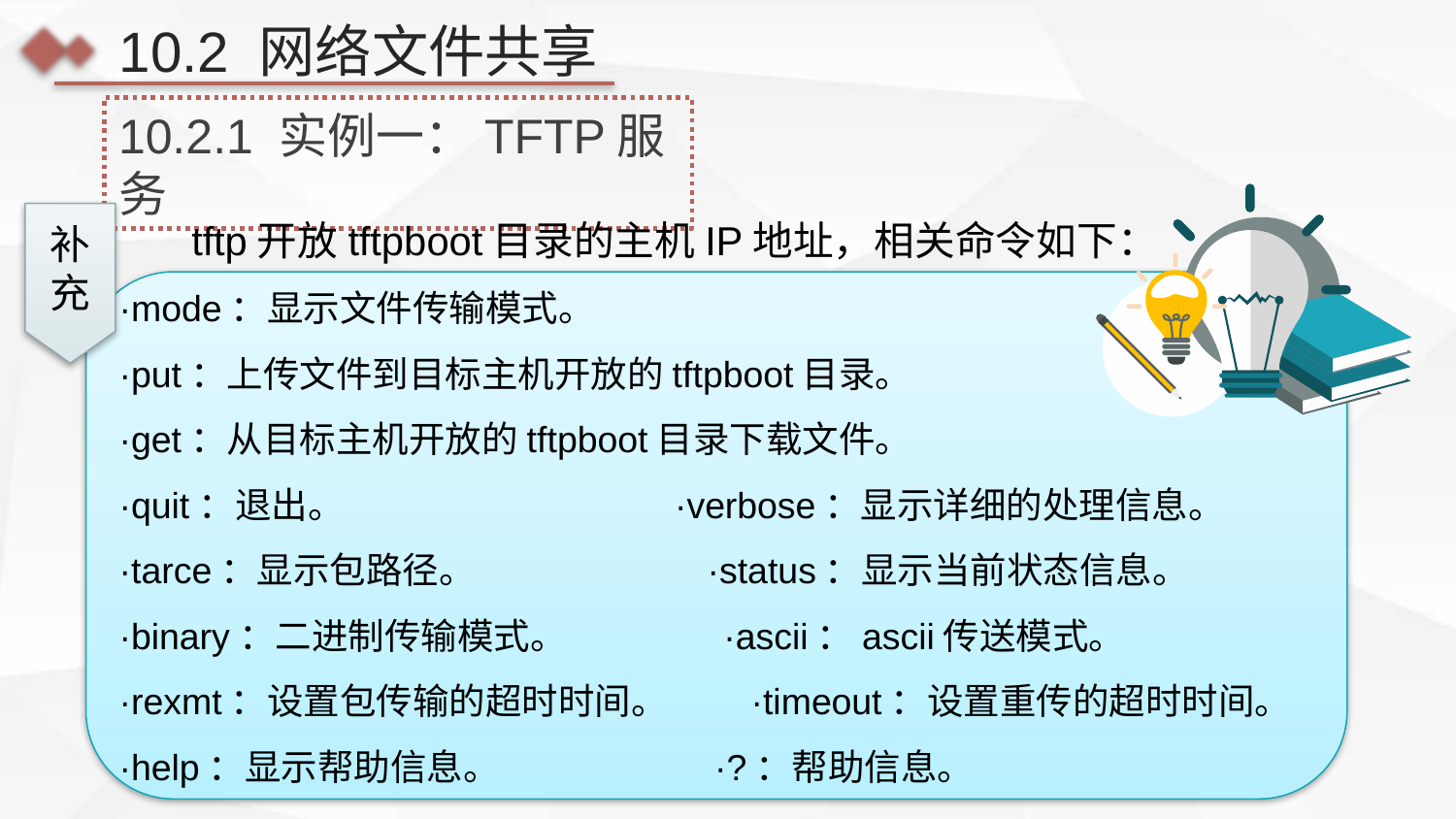

10.2 网络文件共享

10.2.1 实例一：TFTP服务
       tftp开放tftpboot目录的主机IP地址，相关命令如下：
·mode：显示文件传输模式。
·put：上传文件到目标主机开放的tftpboot目录。
·get：从目标主机开放的tftpboot目录下载文件。
·quit：退出。                                       ·verbose：显示详细的处理信息。
·tarce：显示包路径。                           ·status：显示当前状态信息。
·binary：二进制传输模式。                  ·ascii：ascii传送模式。
·rexmt：设置包传输的超时时间。         ·timeout：设置重传的超时时间。
·help：显示帮助信息。                         ·?：帮助信息。

补充